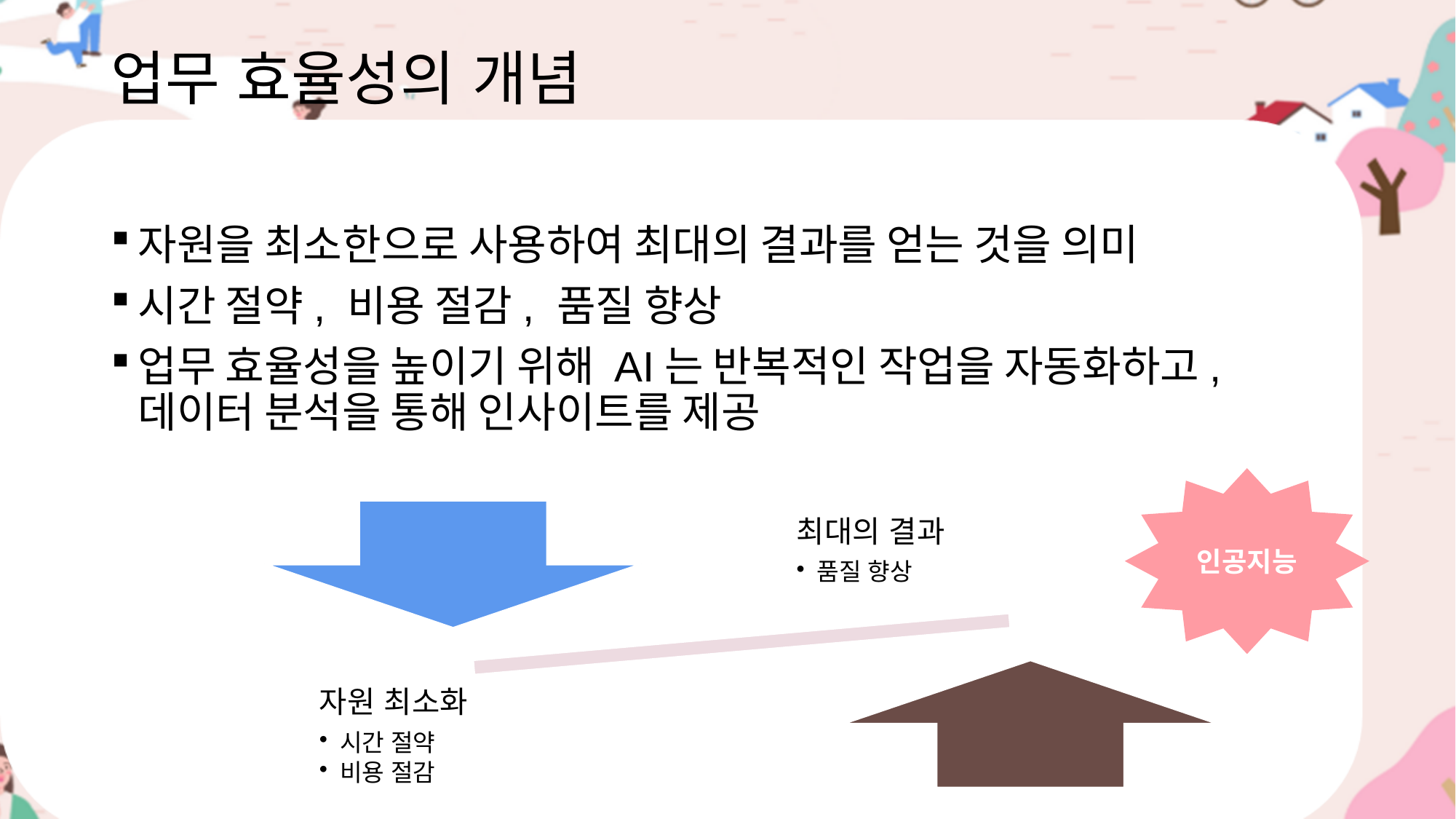

# 업무 효율성의 개념
자원을 최소한으로 사용하여 최대의 결과를 얻는 것을 의미
시간 절약, 비용 절감, 품질 향상
업무 효율성을 높이기 위해 AI는 반복적인 작업을 자동화하고, 데이터 분석을 통해 인사이트를 제공
인공지능
최대의 결과
품질 향상
자원 최소화
시간 절약
비용 절감